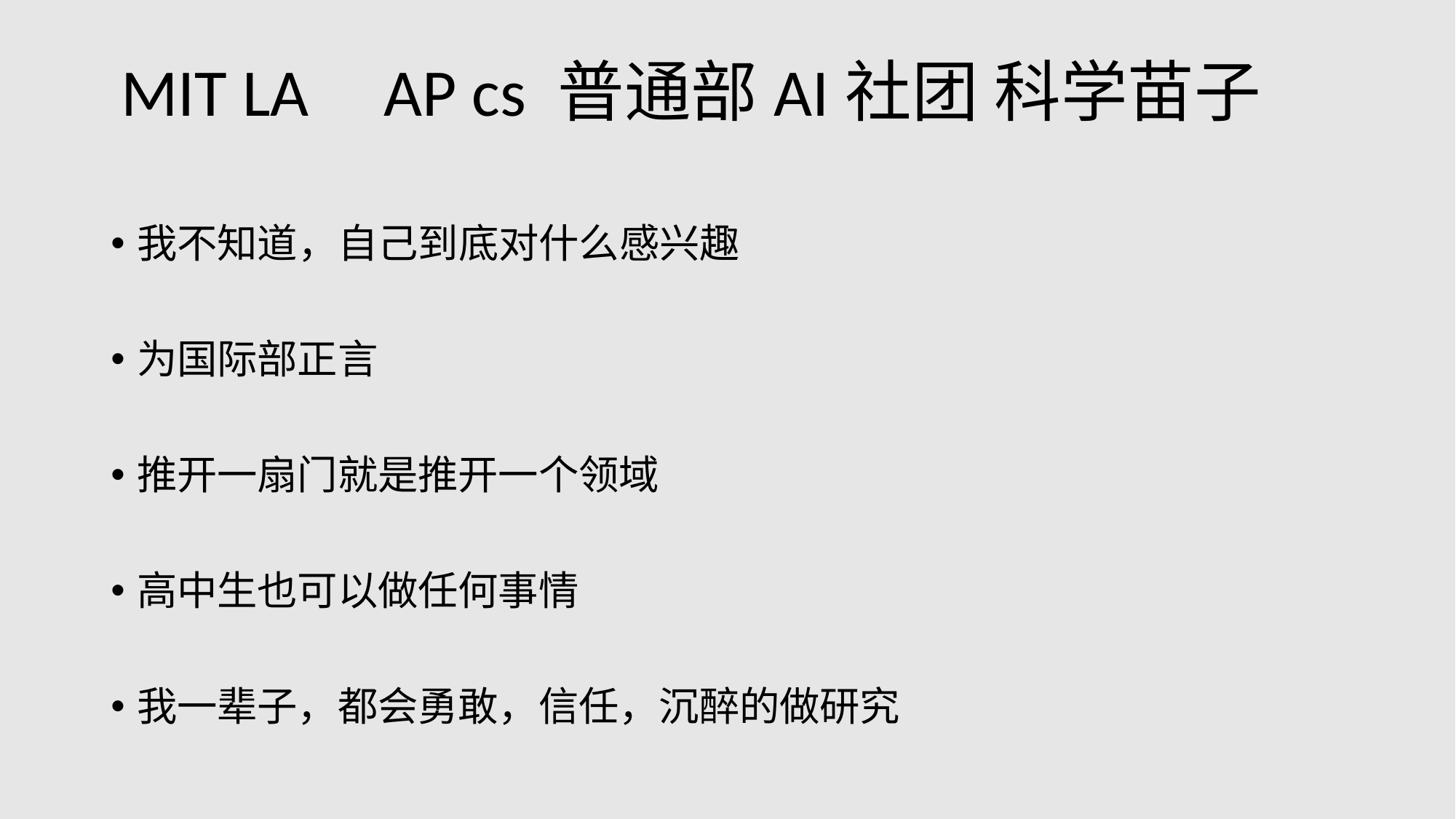

# MIT LA     AP cs	普通部AI社团	科学苗子
我不知道，自己到底对什么感兴趣

为国际部正言

推开一扇门就是推开一个领域

高中生也可以做任何事情

我一辈子，都会勇敢，信任，沉醉的做研究